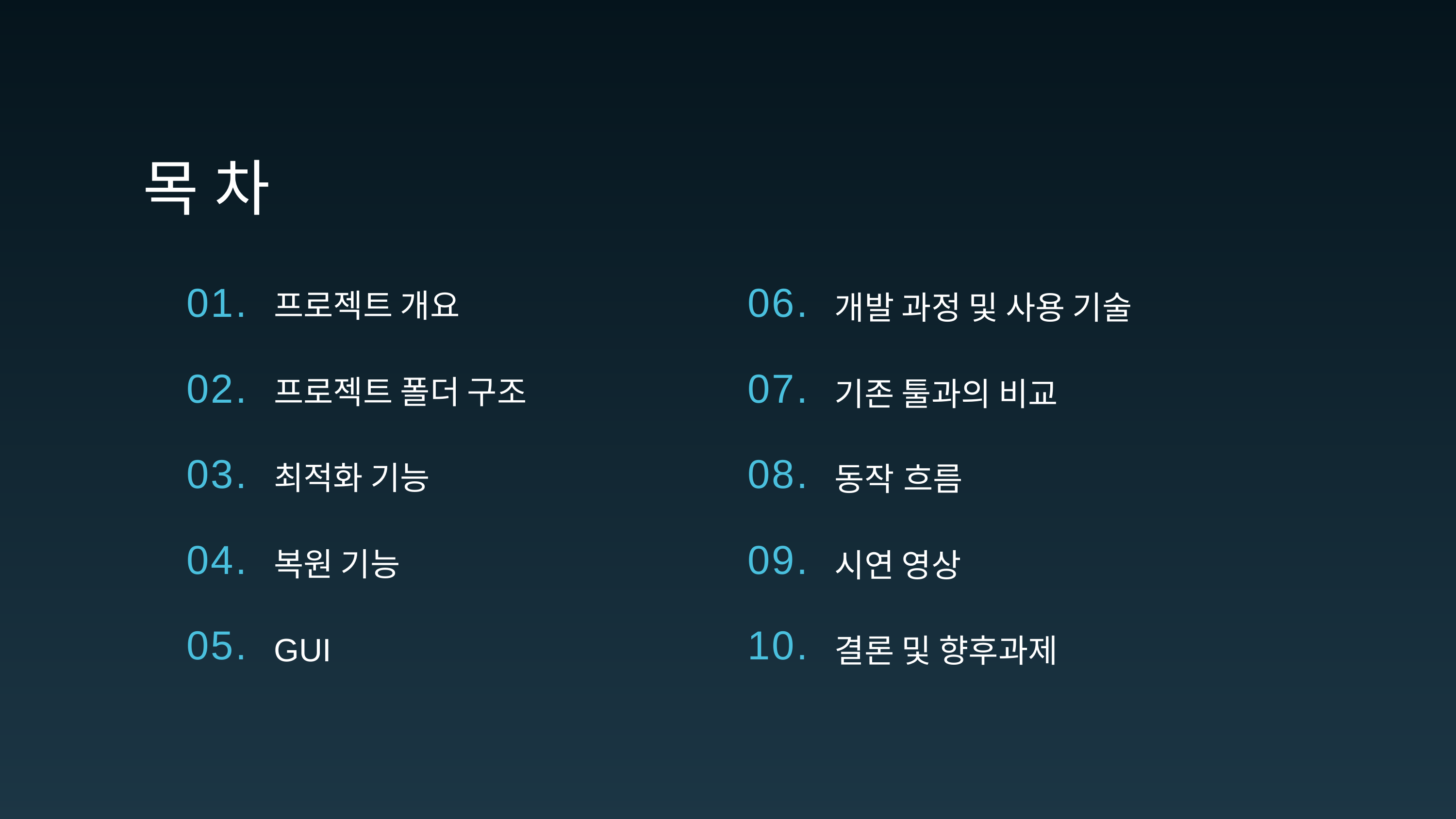

목 차
프로젝트 개요
01.
06.
개발 과정 및 사용 기술
02.
07.
프로젝트 폴더 구조
기존 툴과의 비교
03.
08.
최적화 기능
동작 흐름
04.
09.
복원 기능
시연 영상
05.
10.
GUI
결론 및 향후과제